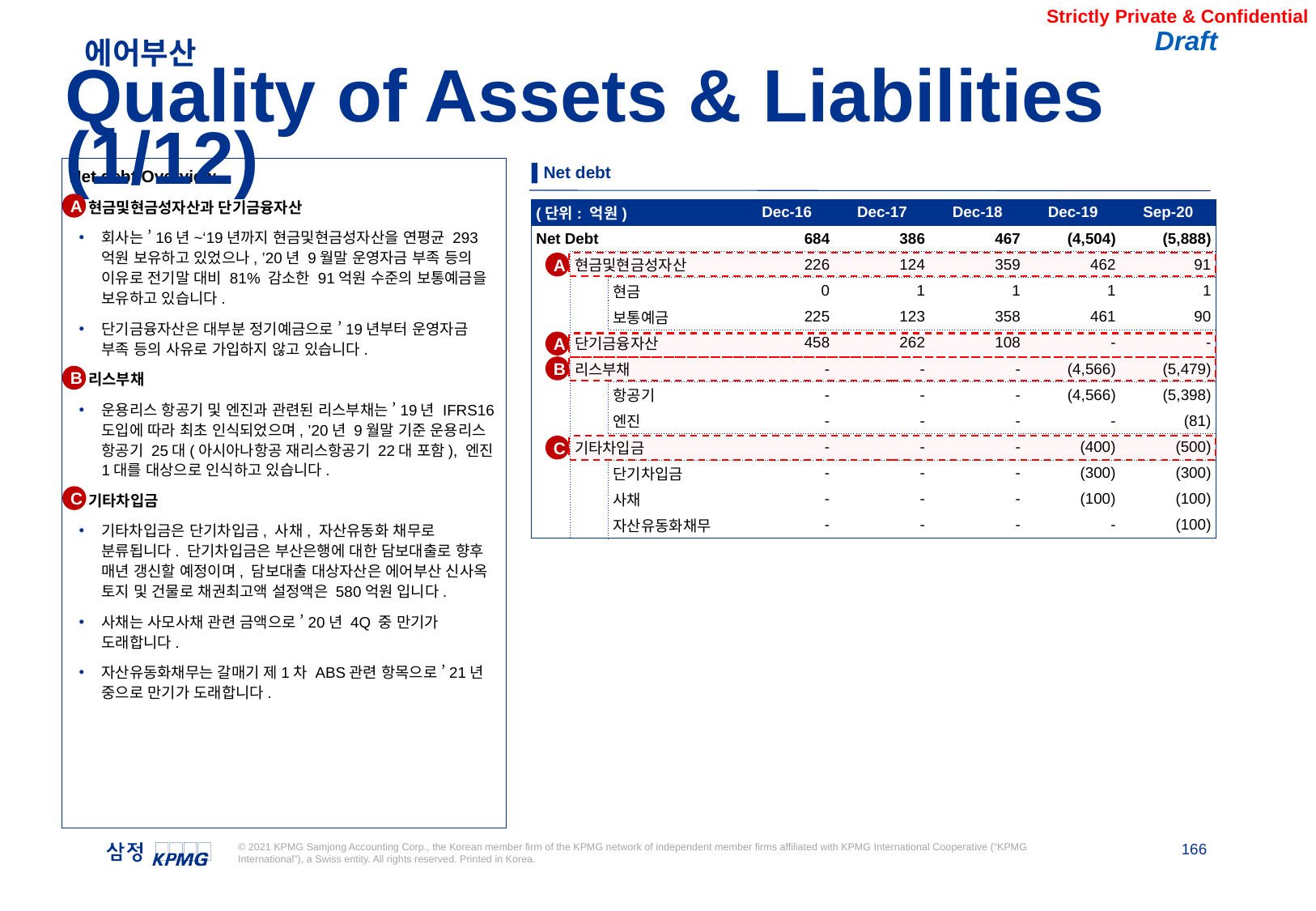

에어부산
Quality of Assets & Liabilities (1/12)
▌Net debt

Net debt Overview
현금및현금성자산과 단기금융자산
회사는 ’16년~‘19년까지 현금및현금성자산을 연평균 293억원 보유하고 있었으나, ’20년 9월말 운영자금 부족 등의 이유로 전기말 대비 81% 감소한 91억원 수준의 보통예금을 보유하고 있습니다.
단기금융자산은 대부분 정기예금으로 ’19년부터 운영자금 부족 등의 사유로 가입하지 않고 있습니다.
리스부채
운용리스 항공기 및 엔진과 관련된 리스부채는 ’19년 IFRS16 도입에 따라 최초 인식되었으며, ’20년 9월말 기준 운용리스 항공기 25대(아시아나항공 재리스항공기 22대 포함), 엔진 1대를 대상으로 인식하고 있습니다.
기타차입금
기타차입금은 단기차입금, 사채, 자산유동화 채무로 분류됩니다. 단기차입금은 부산은행에 대한 담보대출로 향후 매년 갱신할 예정이며, 담보대출 대상자산은 에어부산 신사옥 토지 및 건물로 채권최고액 설정액은 580억원 입니다.
사채는 사모사채 관련 금액으로 ’20년 4Q 중 만기가 도래합니다.
자산유동화채무는 갈매기 제1차 ABS관련 항목으로 ’21년 중으로 만기가 도래합니다.
A
| (단위: 억원) |  |  | Dec-16 | Dec-17 | Dec-18 | Dec-19 | Sep-20 |
| --- | --- | --- | --- | --- | --- | --- | --- |
| Net Debt |  |  | 684 | 386 | 467 | (4,504) | (5,888) |
|  | 현금및현금성자산 |  | 226 | 124 | 359 | 462 | 91 |
|  |  | 현금 | 0 | 1 | 1 | 1 | 1 |
|  |  | 보통예금 | 225 | 123 | 358 | 461 | 90 |
|  | 단기금융자산 |  | 458 | 262 | 108 | - | - |
|  | 리스부채 |  | - | - | - | (4,566) | (5,479) |
|  |  | 항공기 | - | - | - | (4,566) | (5,398) |
|  |  | 엔진 | - | - | - | - | (81) |
|  | 기타차입금 |  | - | - | - | (400) | (500) |
|  |  | 단기차입금 | - | - | - | (300) | (300) |
|  |  | 사채 | - | - | - | (100) | (100) |
|  |  | 자산유동화채무 | - | - | - | - | (100) |
A

A

B

B
C

C